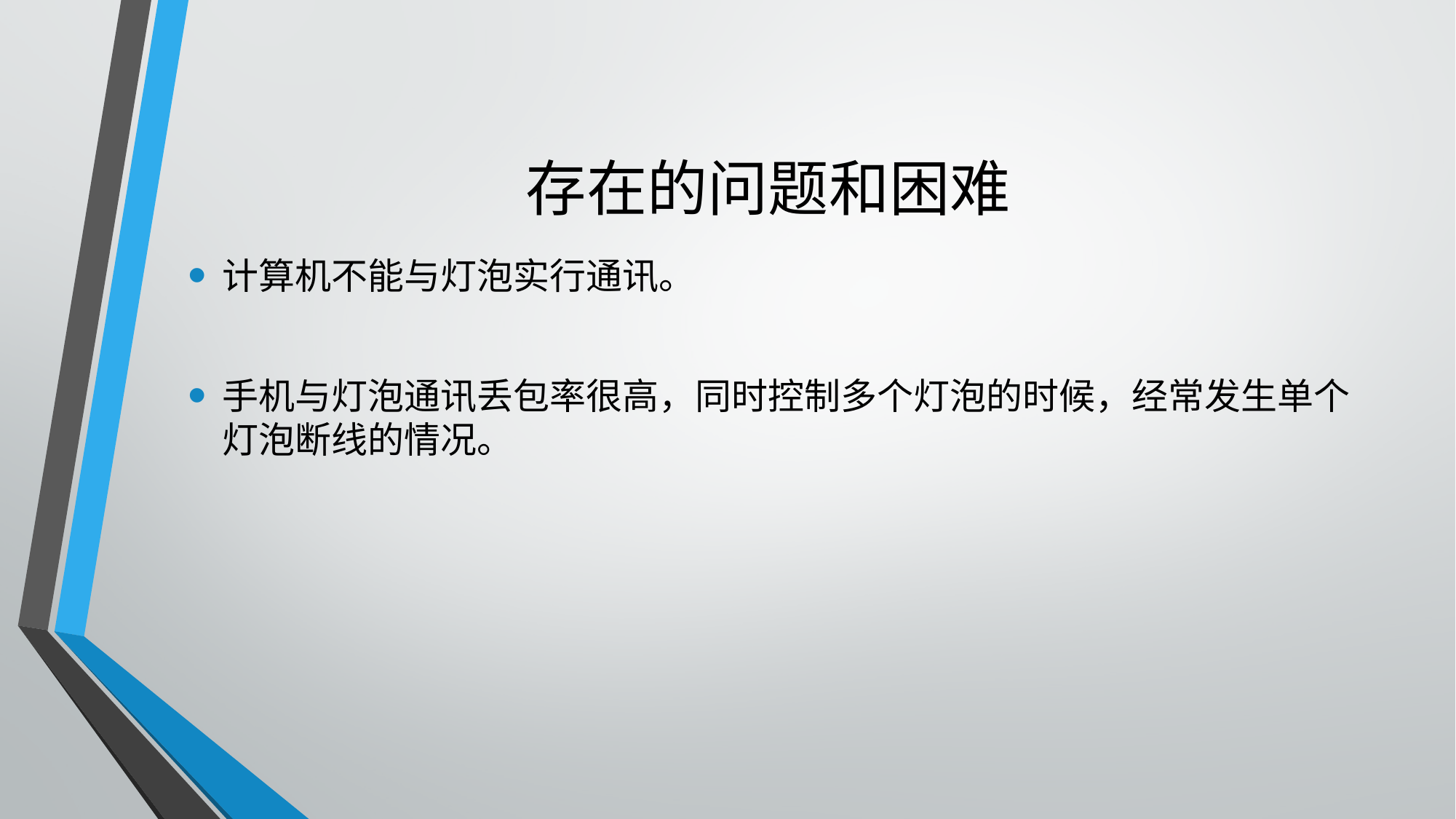

# 存在的问题和困难
计算机不能与灯泡实行通讯。

手机与灯泡通讯丢包率很高，同时控制多个灯泡的时候，经常发生单个灯泡断线的情况。